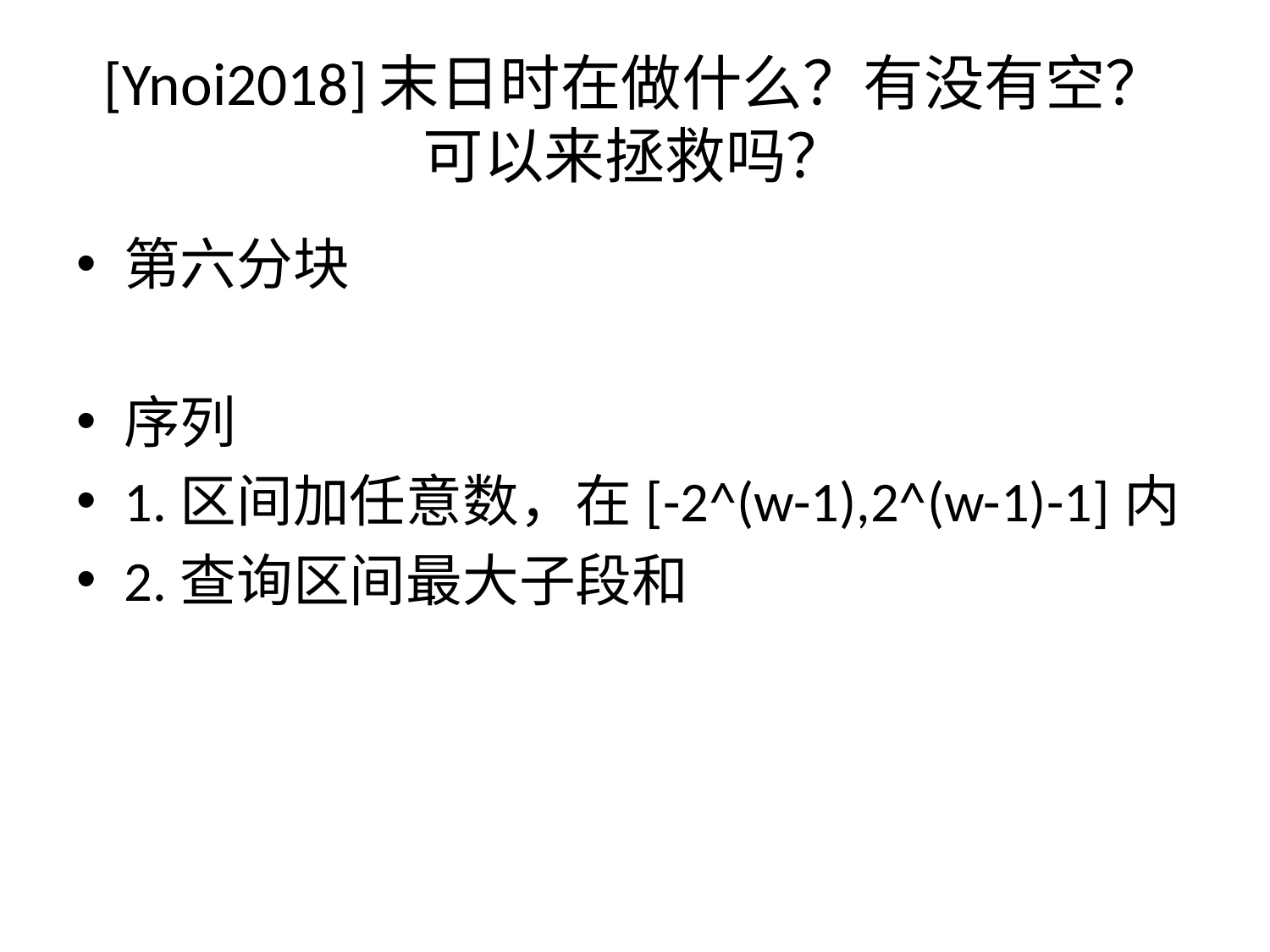

# [Ynoi2018]末日时在做什么？有没有空？可以来拯救吗？
第六分块

序列
1.区间加任意数，在[-2^(w-1),2^(w-1)-1]内
2.查询区间最大子段和